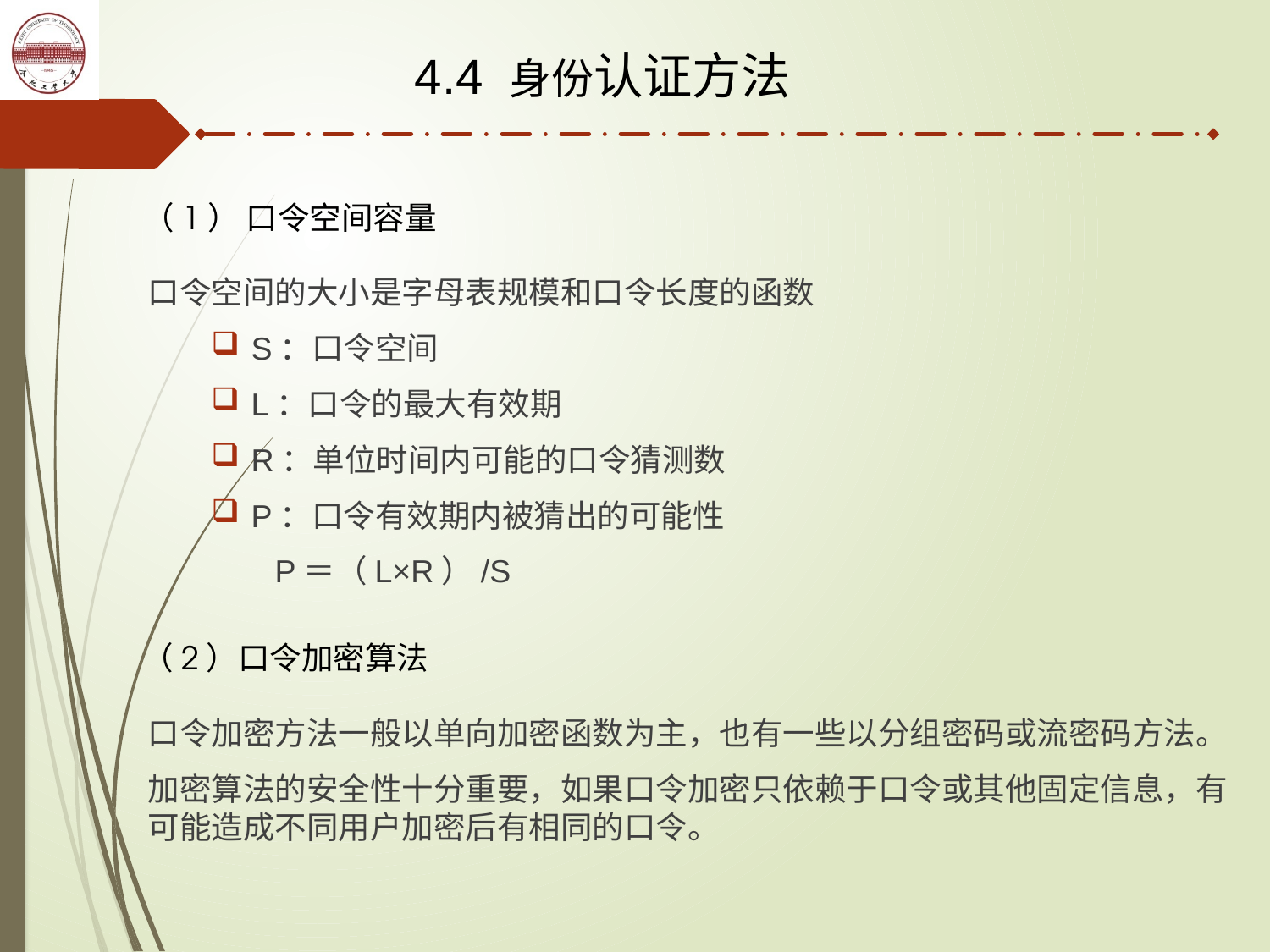

4.4 身份认证方法
（1） 口令空间容量
口令空间的大小是字母表规模和口令长度的函数
S：口令空间
L：口令的最大有效期
R：单位时间内可能的口令猜测数
P：口令有效期内被猜出的可能性
P＝（L×R）/S
（2）口令加密算法
口令加密方法一般以单向加密函数为主，也有一些以分组密码或流密码方法。
加密算法的安全性十分重要，如果口令加密只依赖于口令或其他固定信息，有可能造成不同用户加密后有相同的口令。